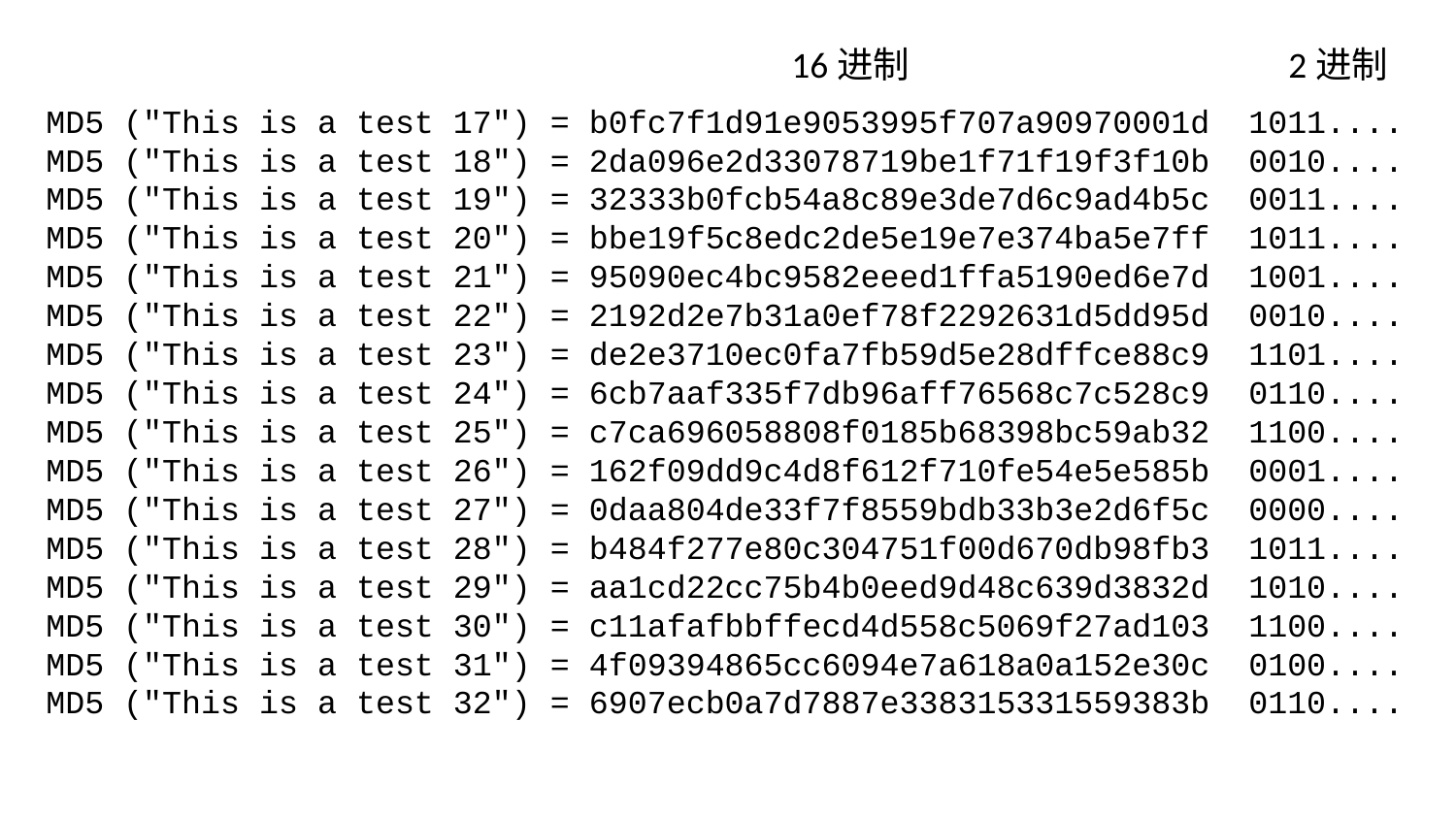

16进制
2进制
MD5 ("This is a test 17") = b0fc7f1d91e9053995f707a90970001d  1011....
MD5 ("This is a test 18") = 2da096e2d33078719be1f71f19f3f10b  0010....
MD5 ("This is a test 19") = 32333b0fcb54a8c89e3de7d6c9ad4b5c  0011....
MD5 ("This is a test 20") = bbe19f5c8edc2de5e19e7e374ba5e7ff  1011....
MD5 ("This is a test 21") = 95090ec4bc9582eeed1ffa5190ed6e7d  1001....
MD5 ("This is a test 22") = 2192d2e7b31a0ef78f2292631d5dd95d  0010....
MD5 ("This is a test 23") = de2e3710ec0fa7fb59d5e28dffce88c9  1101....
MD5 ("This is a test 24") = 6cb7aaf335f7db96aff76568c7c528c9  0110....
MD5 ("This is a test 25") = c7ca696058808f0185b68398bc59ab32  1100....
MD5 ("This is a test 26") = 162f09dd9c4d8f612f710fe54e5e585b  0001....
MD5 ("This is a test 27") = 0daa804de33f7f8559bdb33b3e2d6f5c  0000....
MD5 ("This is a test 28") = b484f277e80c304751f00d670db98fb3  1011....
MD5 ("This is a test 29") = aa1cd22cc75b4b0eed9d48c639d3832d  1010....
MD5 ("This is a test 30") = c11afafbbffecd4d558c5069f27ad103  1100....
MD5 ("This is a test 31") = 4f09394865cc6094e7a618a0a152e30c  0100....
MD5 ("This is a test 32") = 6907ecb0a7d7887e338315331559383b  0110....